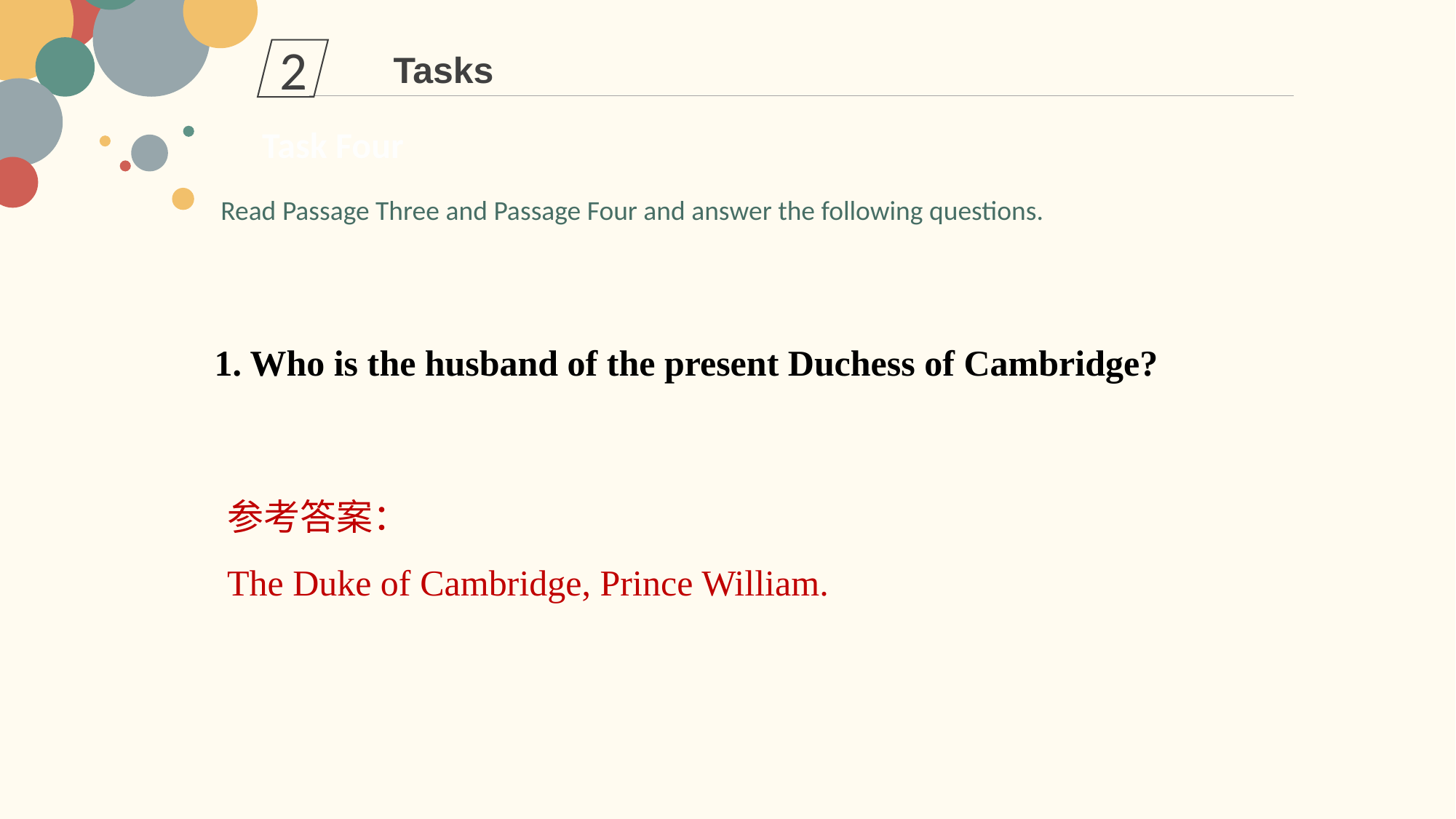

2
Tasks
Task Four
Read Passage Three and Passage Four and answer the following questions.
1. Who is the husband of the present Duchess of Cambridge?
参考答案：
The Duke of Cambridge, Prince William.